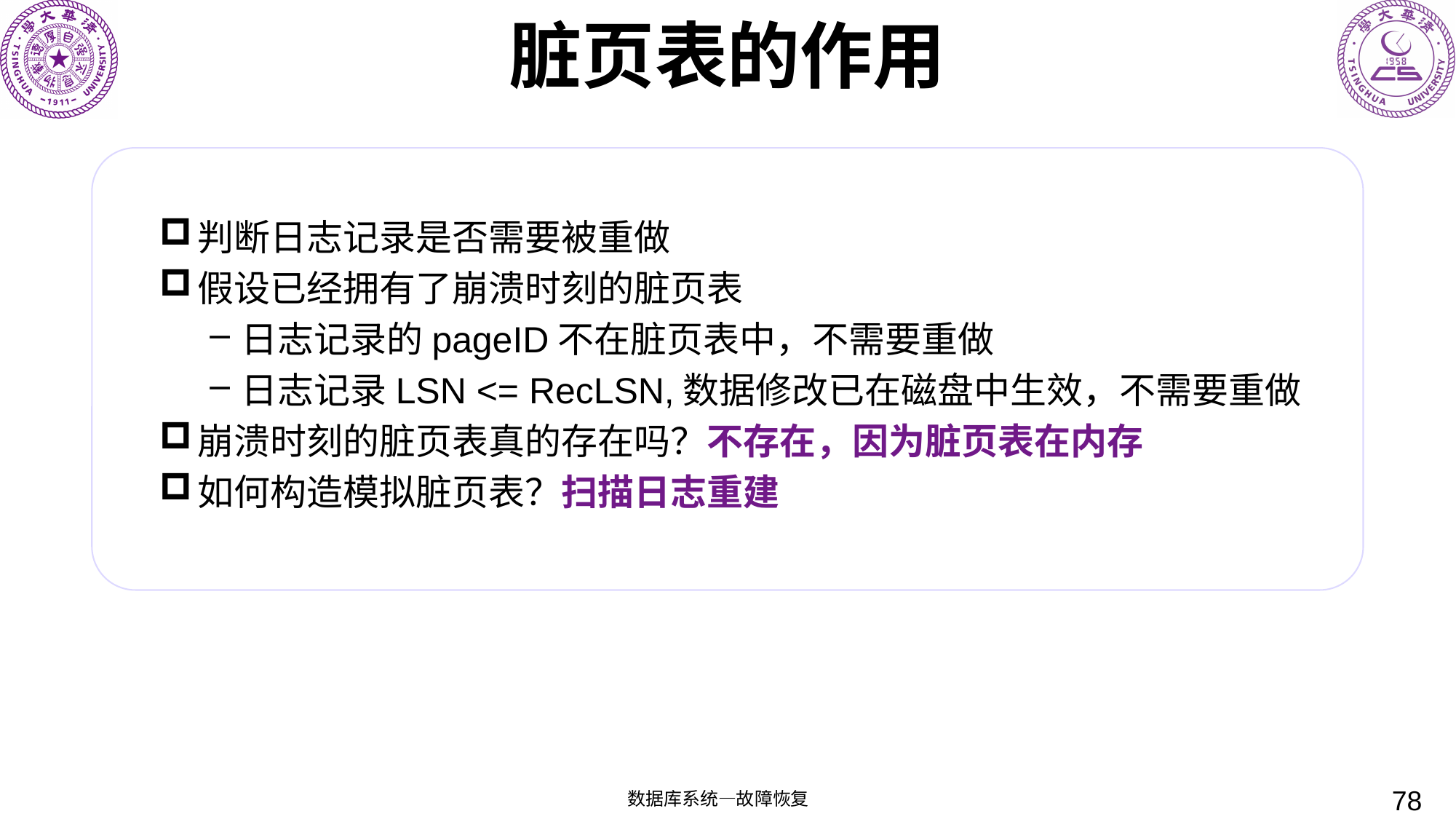

# 脏页表的作用

判断日志记录是否需要被重做
假设已经拥有了崩溃时刻的脏页表
日志记录的pageID不在脏页表中，不需要重做
日志记录LSN <= RecLSN,数据修改已在磁盘中生效，不需要重做
崩溃时刻的脏页表真的存在吗？不存在，因为脏页表在内存
如何构造模拟脏页表？扫描日志重建
78
数据库系统—故障恢复